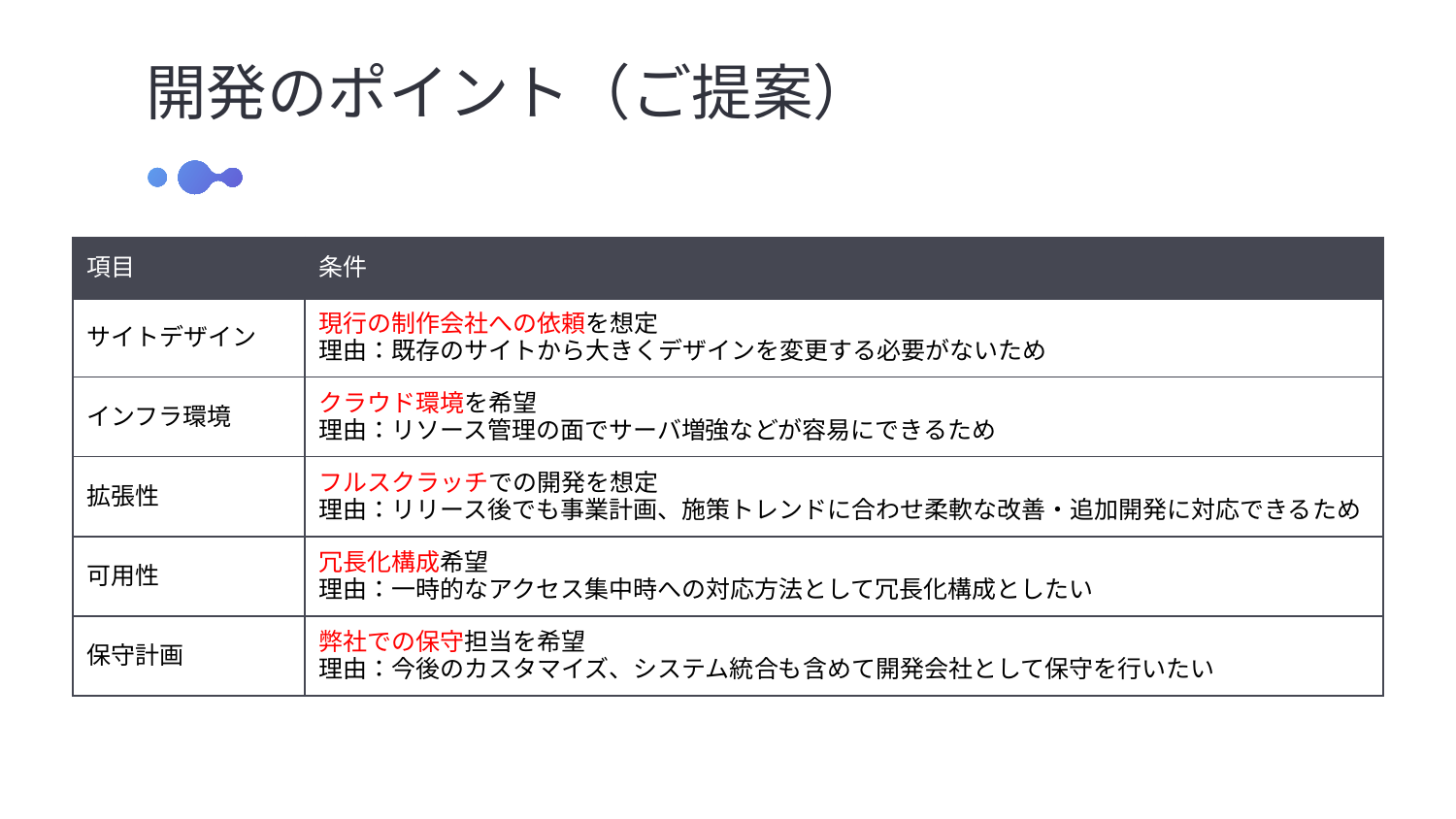

開発のポイント（ご提案）

| 項目 | 条件 |
| --- | --- |
| サイトデザイン | 現行の制作会社への依頼を想定 理由：既存のサイトから大きくデザインを変更する必要がないため |
| インフラ環境 | クラウド環境を希望 理由：リソース管理の面でサーバ増強などが容易にできるため |
| 拡張性 | フルスクラッチでの開発を想定 理由：リリース後でも事業計画、施策トレンドに合わせ柔軟な改善・追加開発に対応できるため |
| 可用性 | 冗長化構成希望 理由：一時的なアクセス集中時への対応方法として冗長化構成としたい |
| 保守計画 | 弊社での保守担当を希望 理由：今後のカスタマイズ、システム統合も含めて開発会社として保守を行いたい |